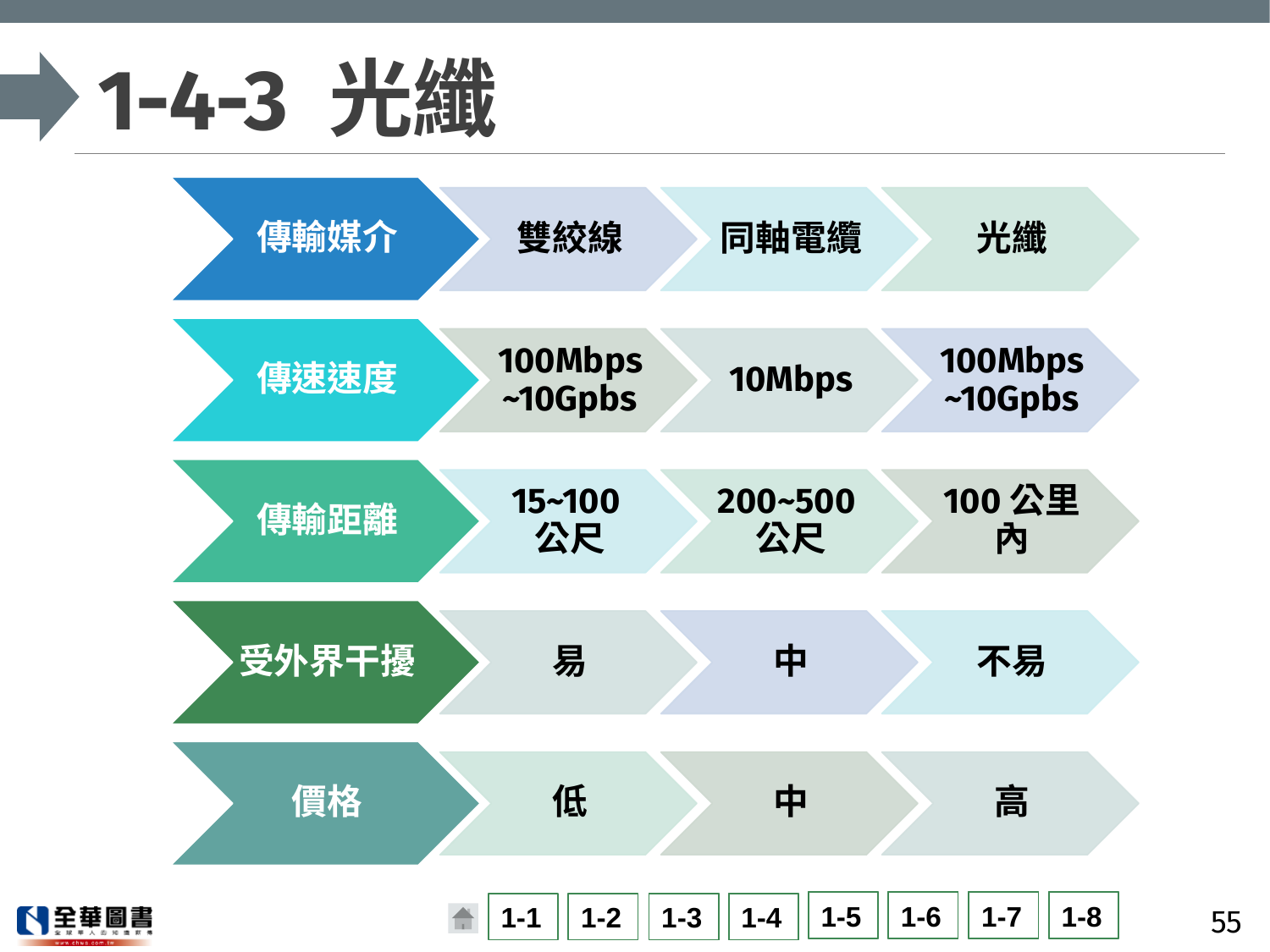

# 1-4-3 光纖
傳輸媒介
雙絞線
同軸電纜
光纖
傳速速度
100Mbps~10Gpbs
10Mbps
100Mbps~10Gpbs
傳輸距離
15~100公尺
200~500公尺
100公里內
受外界干擾
易
中
不易
價格
低
中
高
55